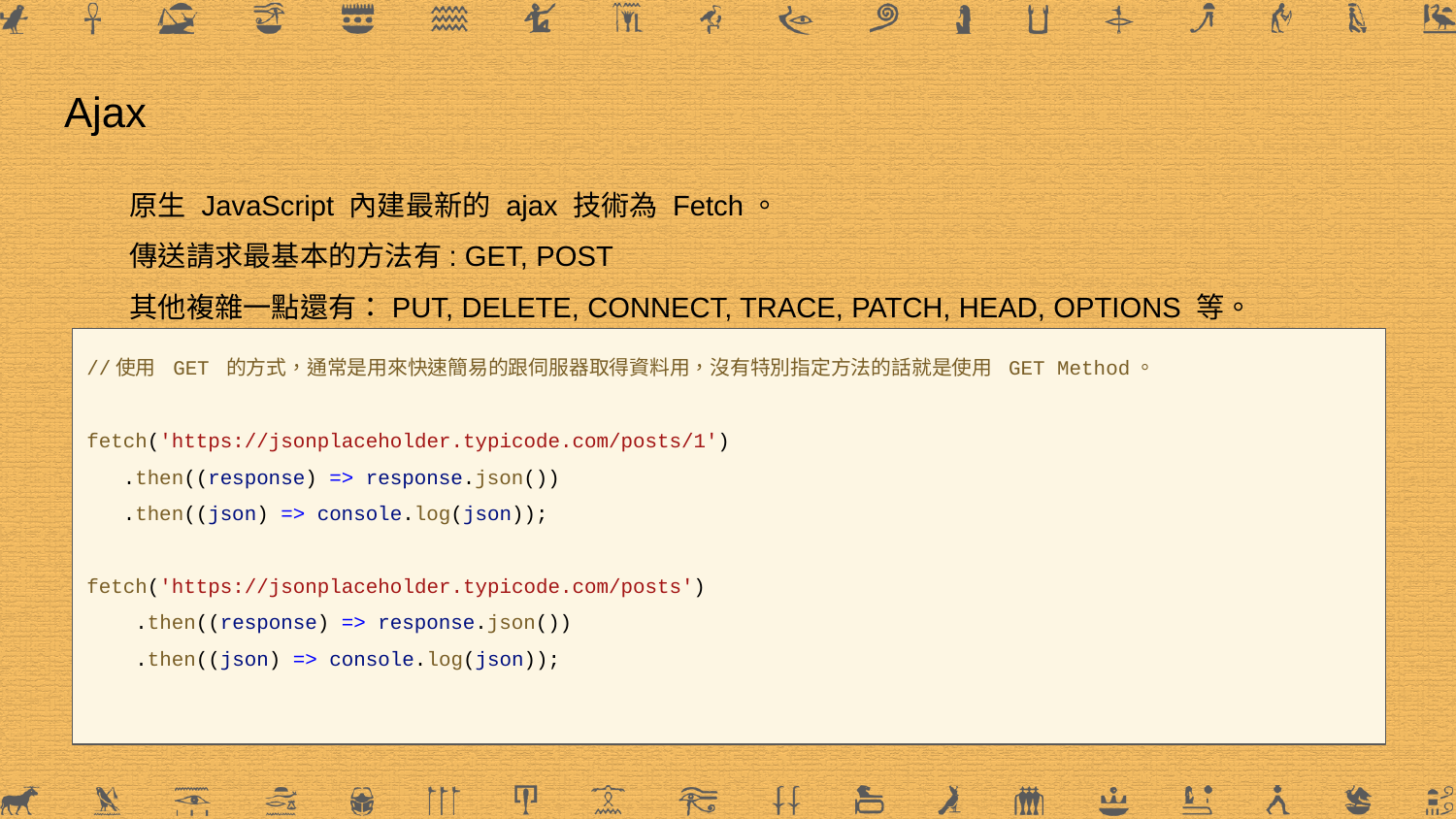

# Ajax
原生 JavaScript 內建最新的 ajax 技術為 Fetch。
傳送請求最基本的方法有: GET, POST
其他複雜一點還有：PUT, DELETE, CONNECT, TRACE, PATCH, HEAD, OPTIONS 等。
//使用 GET 的方式，通常是用來快速簡易的跟伺服器取得資料用，沒有特別指定方法的話就是使用 GET Method。

fetch('https://jsonplaceholder.typicode.com/posts/1')
   .then((response) => response.json())
   .then((json) => console.log(json));

fetch('https://jsonplaceholder.typicode.com/posts')
    .then((response) => response.json())
    .then((json) => console.log(json));